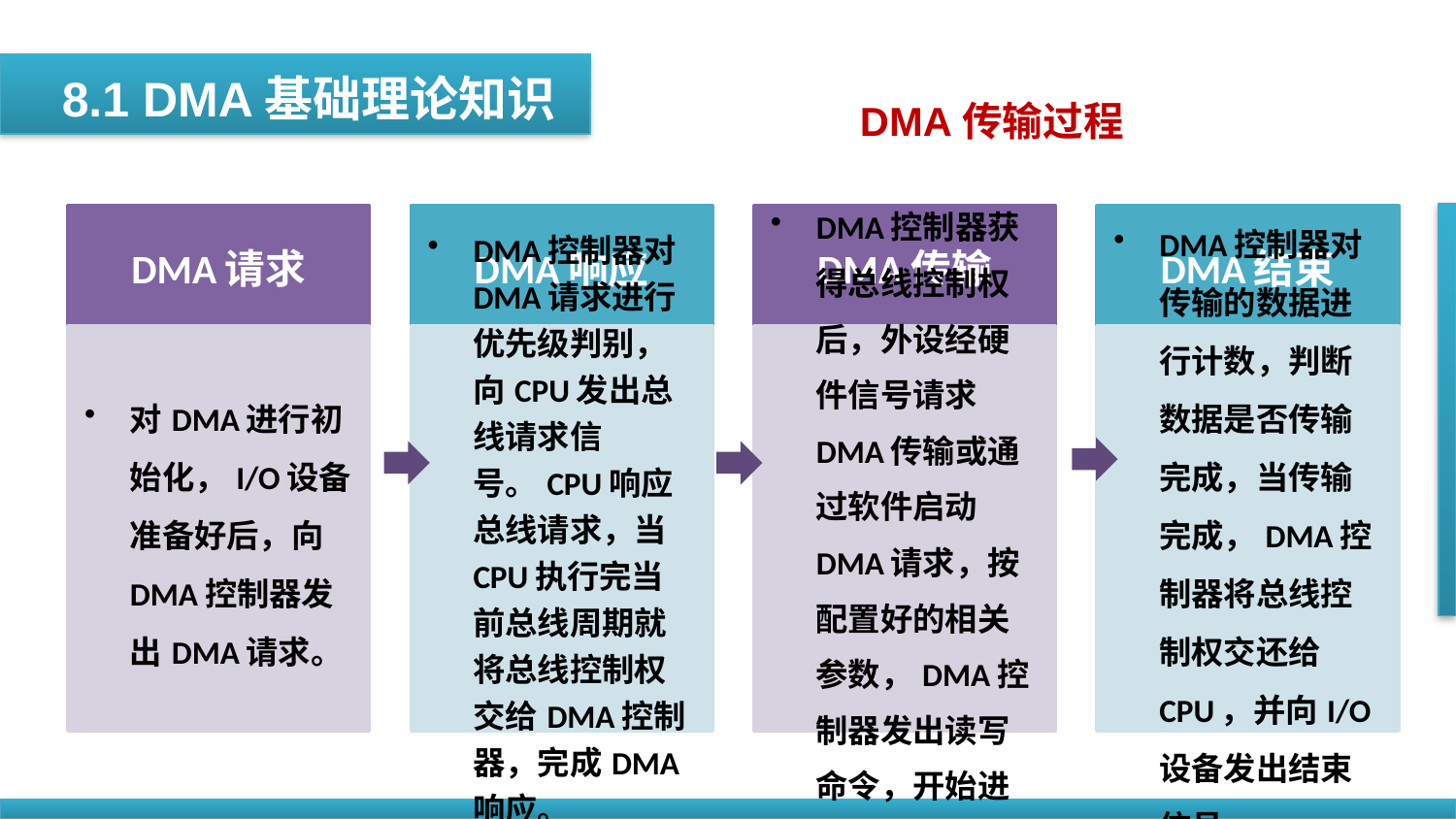

8.1 DMA基础理论知识
DMA传输过程
DMA请求
对DMA进行初始化，I/O设备准备好后，向DMA控制器发出DMA请求。
DMA响应
DMA传输
DMA结束